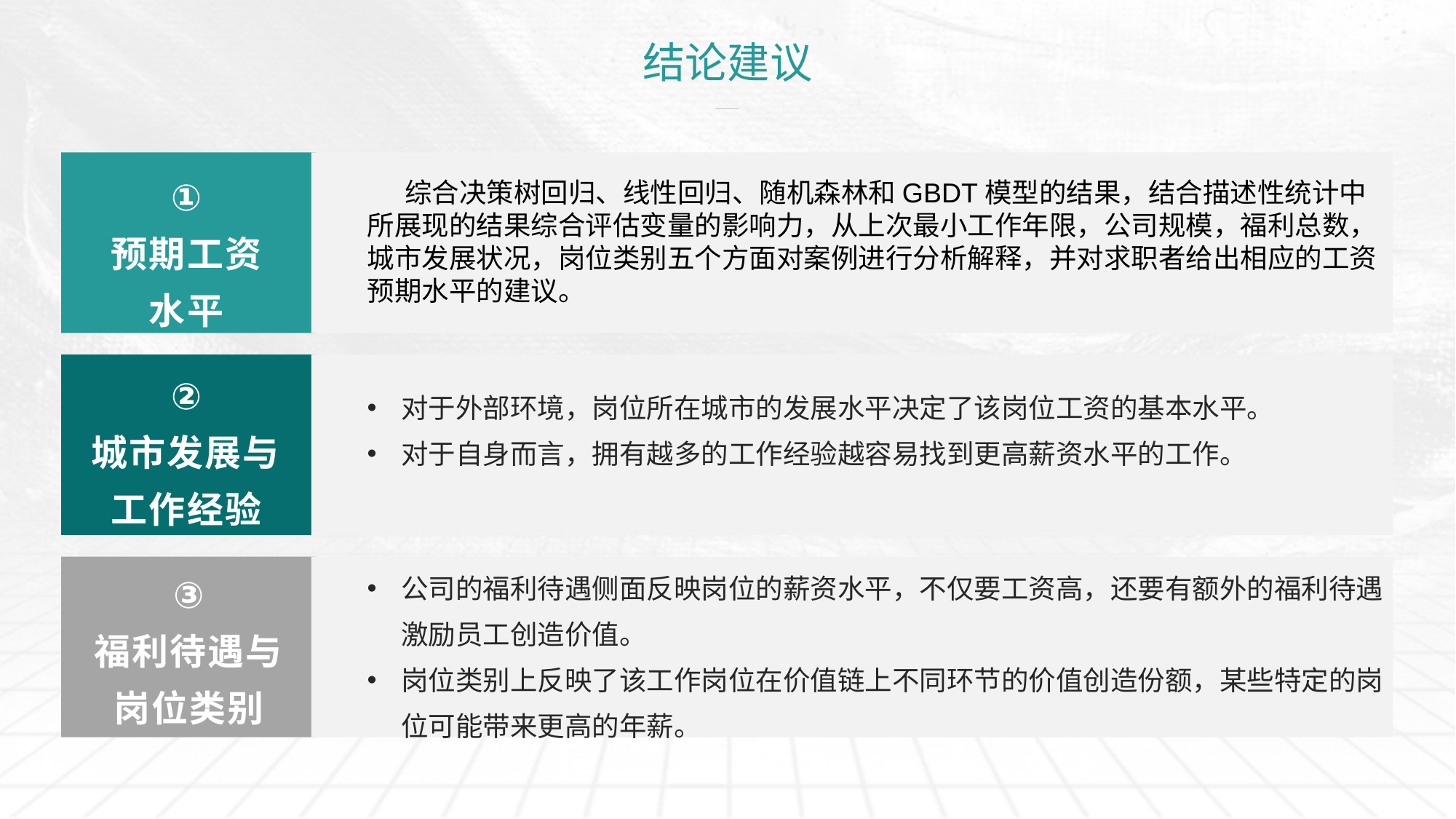

# 结论建议

①
预期工资
水平
     综合决策树回归、线性回归、随机森林和GBDT模型的结果，结合描述性统计中所展现的结果综合评估变量的影响力，从上次最小工作年限，公司规模，福利总数，城市发展状况，岗位类别五个方面对案例进行分析解释，并对求职者给出相应的工资预期水平的建议。

②
城市发展与工作经验

对于外部环境，岗位所在城市的发展水平决定了该岗位工资的基本水平。
对于自身而言，拥有越多的工作经验越容易找到更高薪资水平的工作。
公司的福利待遇侧面反映岗位的薪资水平，不仅要工资高，还要有额外的福利待遇激励员工创造价值。
岗位类别上反映了该工作岗位在价值链上不同环节的价值创造份额，某些特定的岗位可能带来更高的年薪。
③
福利待遇与岗位类别